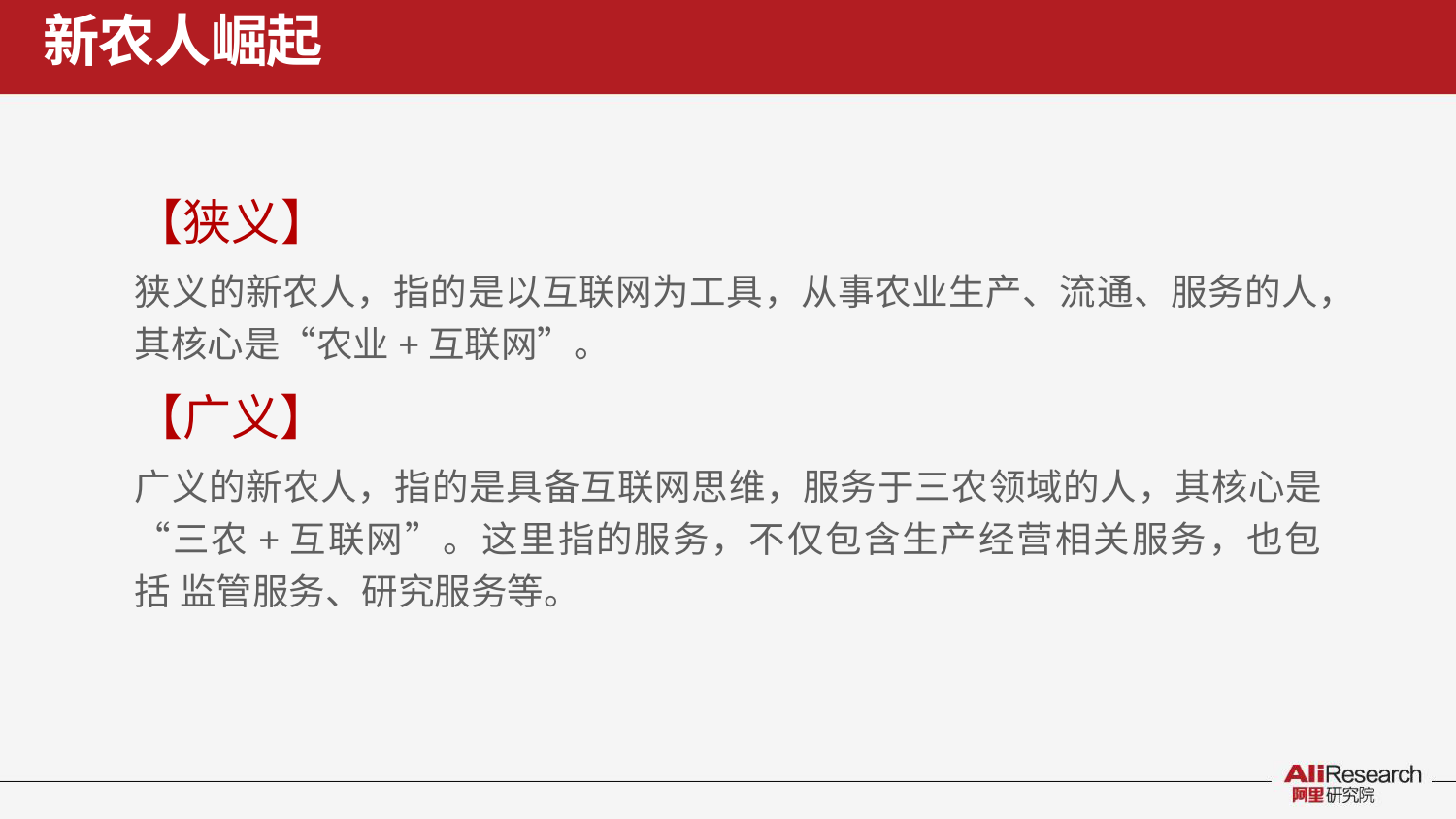

新农人崛起
【狭义】
狭义的新农人，指的是以互联网为工具，从事农业生产、流通、服务的人， 其核心是“农业+互联网”。
【广义】
广义的新农人，指的是具备互联网思维，服务于三农领域的人，其核心是 “三农+互联网”。这里指的服务，不仅包含生产经营相关服务，也包括 监管服务、研究服务等。